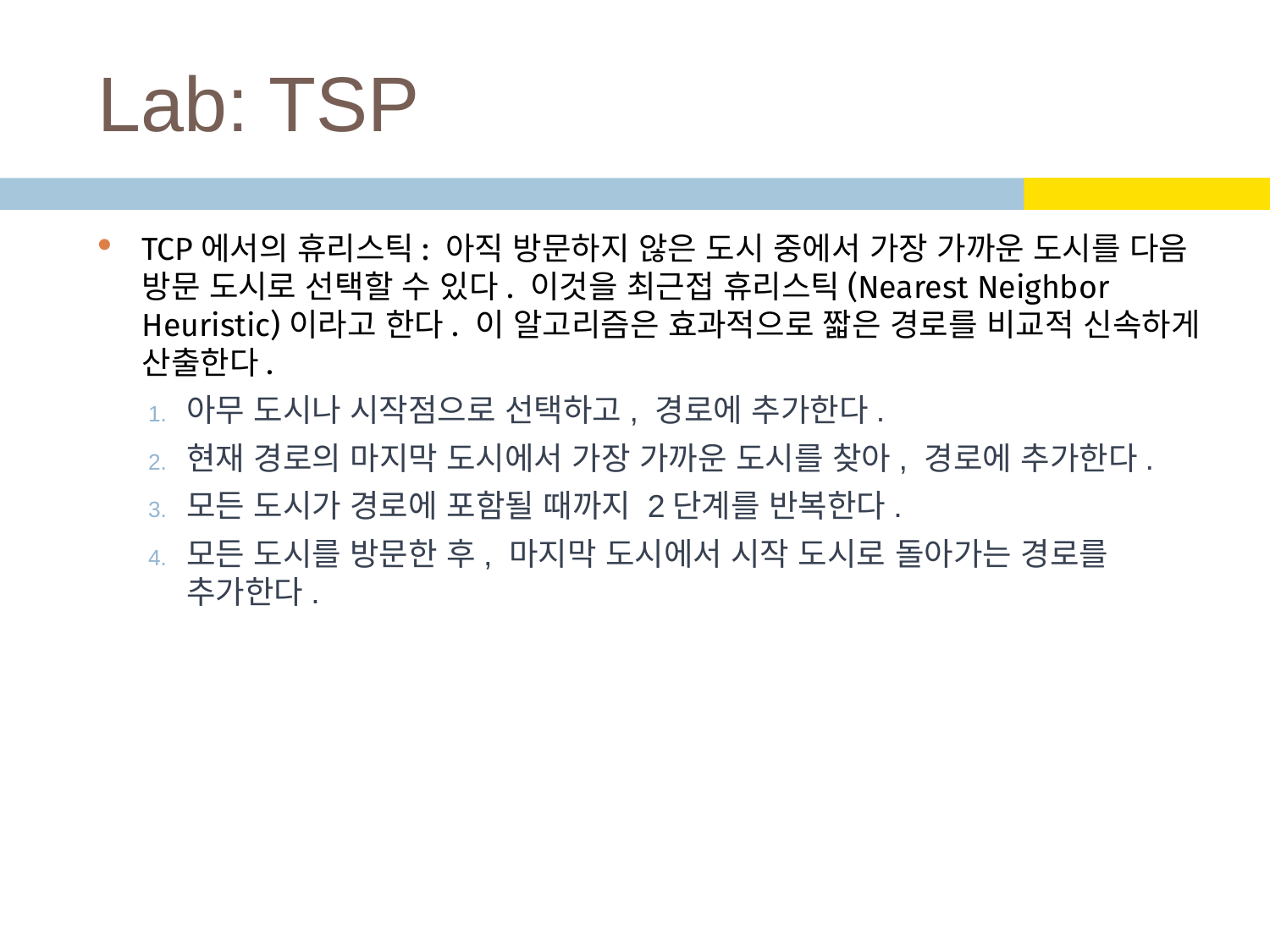

# Lab: TSP
TCP에서의 휴리스틱: 아직 방문하지 않은 도시 중에서 가장 가까운 도시를 다음 방문 도시로 선택할 수 있다. 이것을 최근접 휴리스틱(Nearest Neighbor Heuristic)이라고 한다. 이 알고리즘은 효과적으로 짧은 경로를 비교적 신속하게 산출한다.
아무 도시나 시작점으로 선택하고, 경로에 추가한다.
현재 경로의 마지막 도시에서 가장 가까운 도시를 찾아, 경로에 추가한다.
모든 도시가 경로에 포함될 때까지 2단계를 반복한다.
모든 도시를 방문한 후, 마지막 도시에서 시작 도시로 돌아가는 경로를 추가한다.